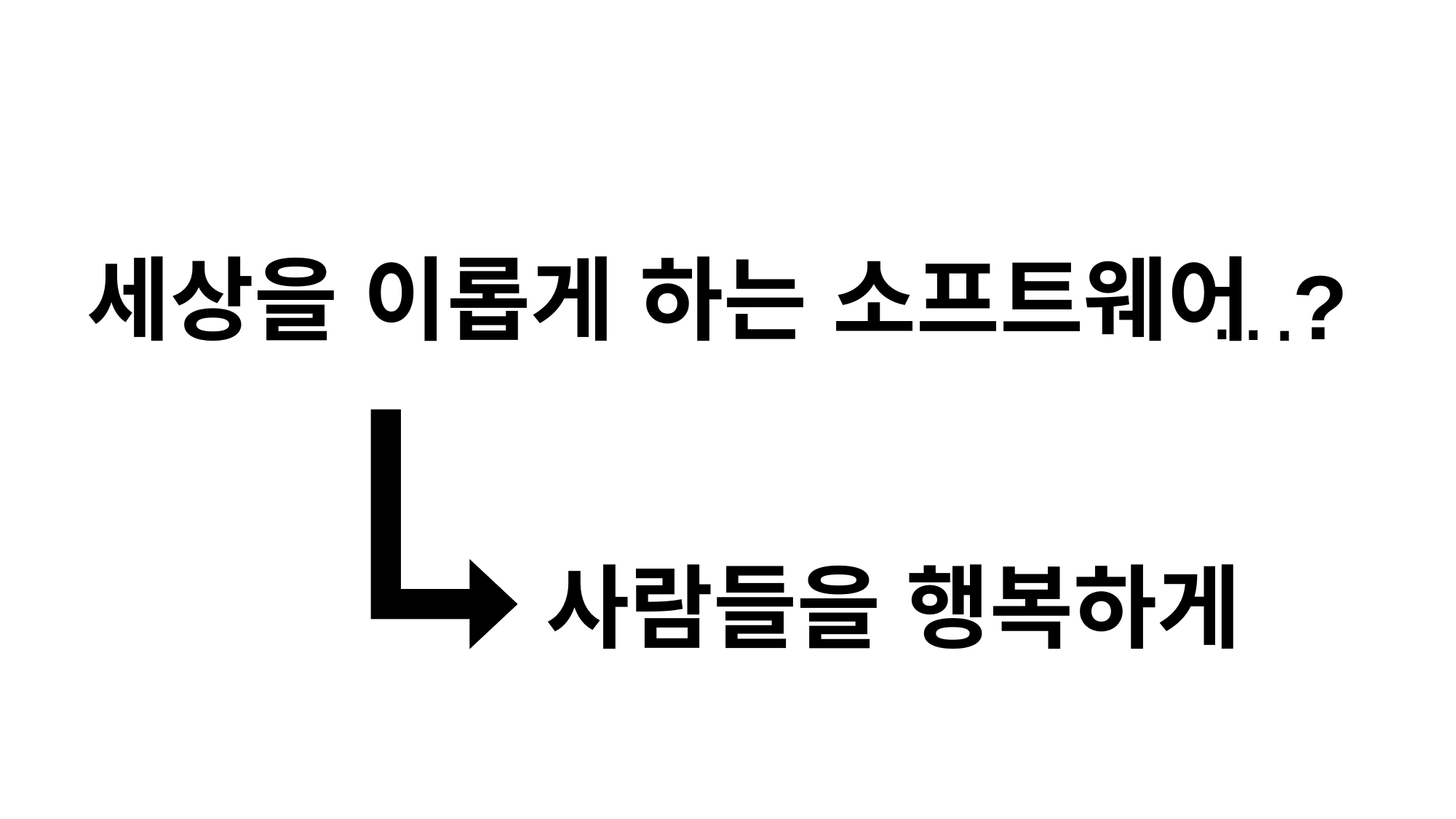

세상을 이롭게 하는 소프트웨어
?
.
.
.

사람들을 행복하게